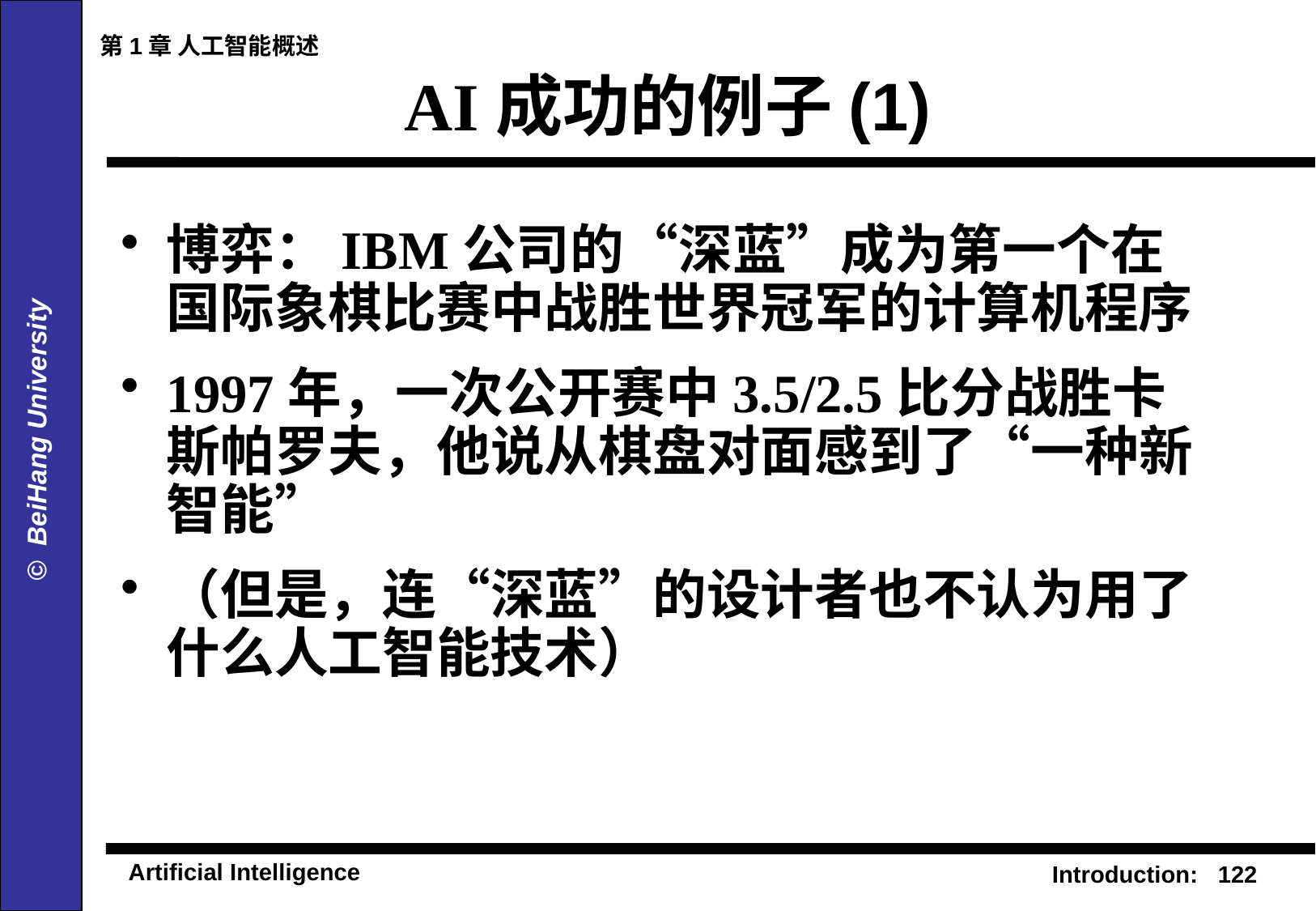

第1章 人工智能概述
# AI成功的例子(1)
博弈：IBM公司的“深蓝”成为第一个在国际象棋比赛中战胜世界冠军的计算机程序
1997年，一次公开赛中3.5/2.5比分战胜卡斯帕罗夫，他说从棋盘对面感到了“一种新智能”
（但是，连“深蓝”的设计者也不认为用了什么人工智能技术）